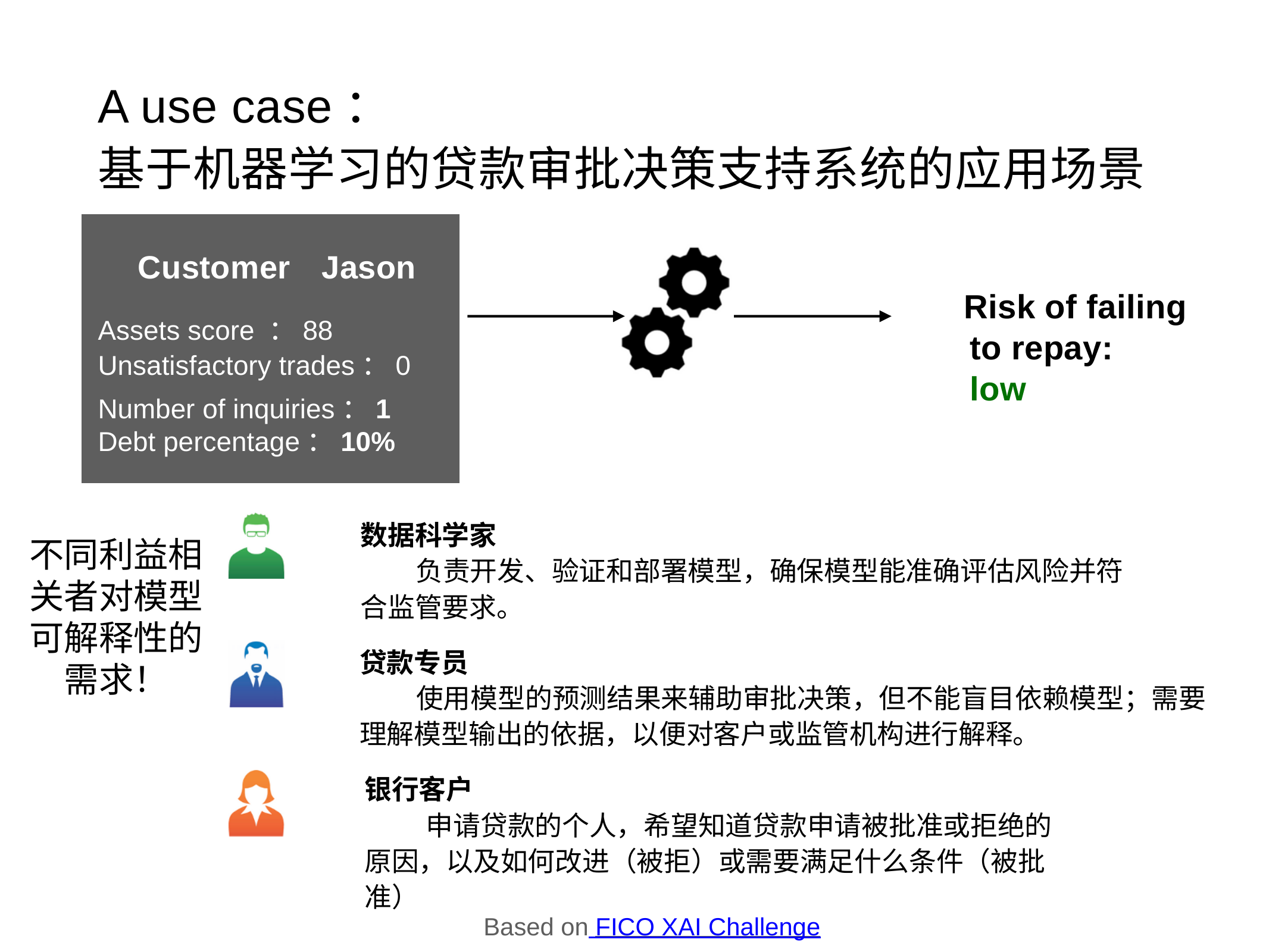

A use case：
基于机器学习的贷款审批决策支持系统的应用场景

Customer
Jason
Risk of failing

Assets score ：88
Unsatisfactory trades：0
Number of inquiries：1
Debt percentage：10%
to repay: low

数据科学家
        负责开发、验证和部署模型，确保模型能准确评估风险并符合监管要求。
不同利益相关者对模型可解释性的需求！
贷款专员
        使用模型的预测结果来辅助审批决策，但不能盲目依赖模型；需要理解模型输出的依据，以便对客户或监管机构进行解释。

银行客户
         申请贷款的个人，希望知道贷款申请被批准或拒绝的原因，以及如何改进（被拒）或需要满足什么条件（被批准）
Based on FICO XAI Challenge